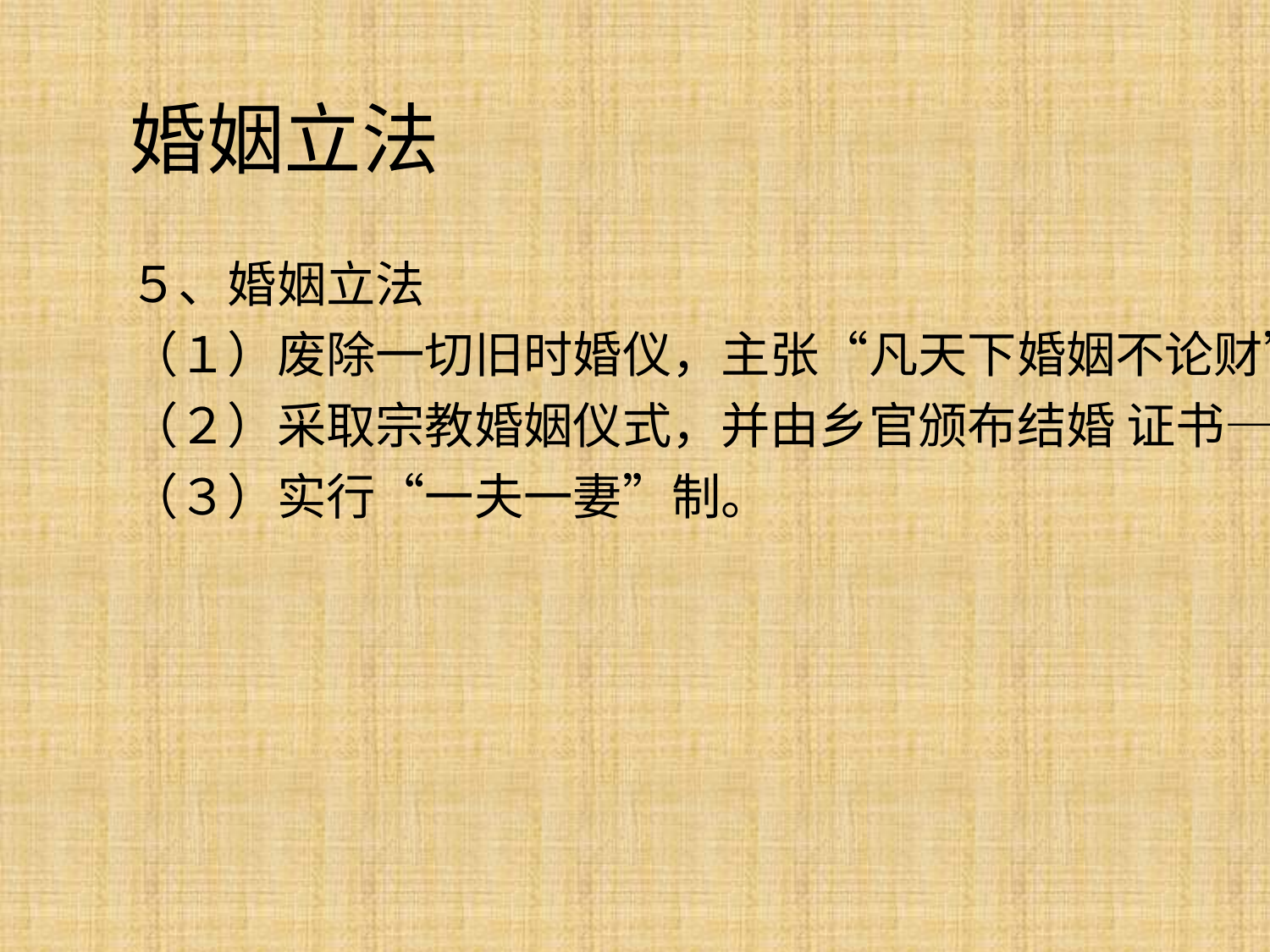

# 婚姻立法
５、婚姻立法
（１）废除一切旧时婚仪，主张“凡天下婚姻不论财”。
（２）采取宗教婚姻仪式，并由乡官颁布结婚 证书——龙凤合挥。
（３）实行“一夫一妻”制。